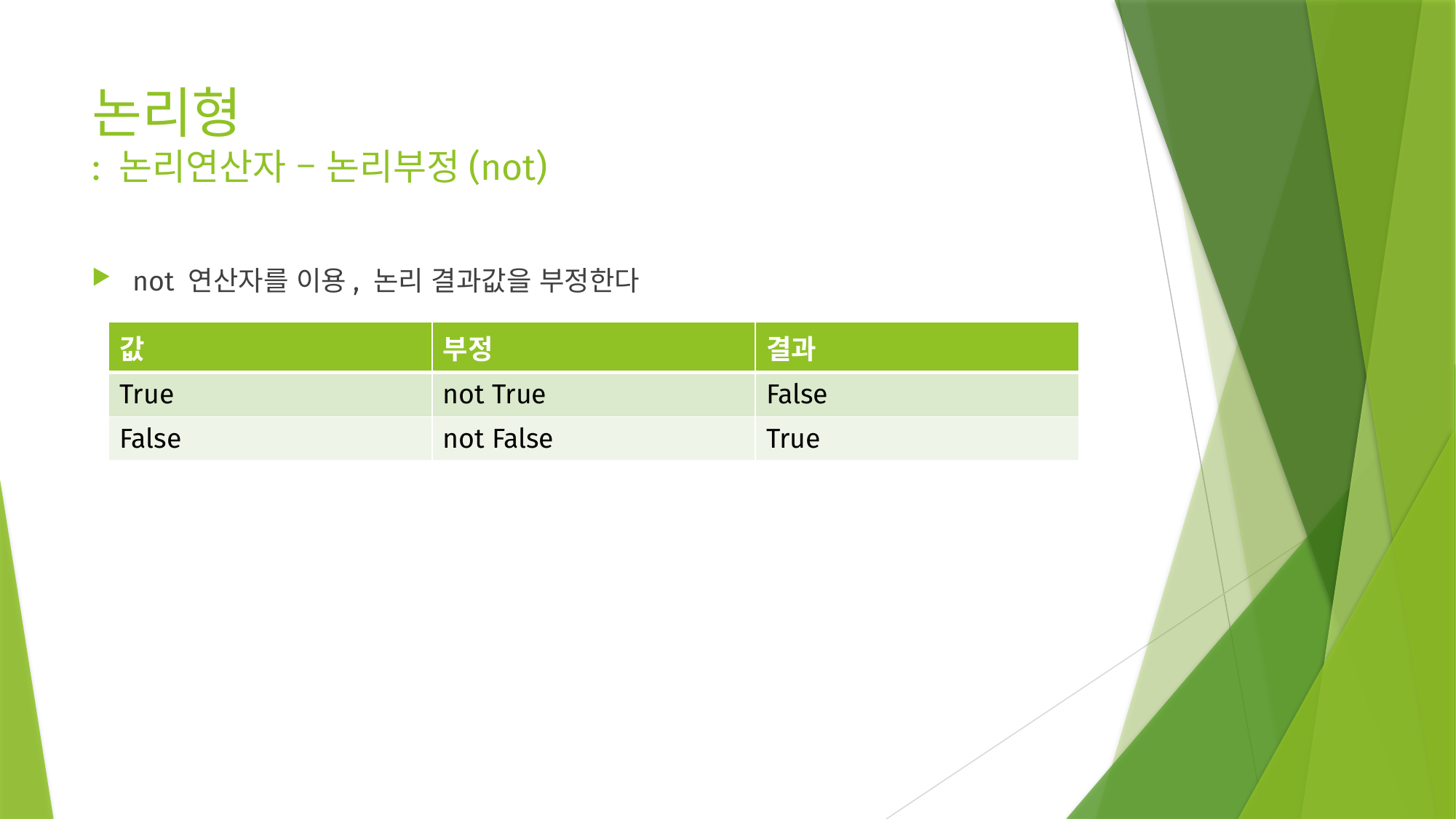

# 논리형 : 논리연산자 – 논리부정(not)
not 연산자를 이용, 논리 결과값을 부정한다
| 값 | 부정 | 결과 |
| --- | --- | --- |
| True | not True | False |
| False | not False | True |